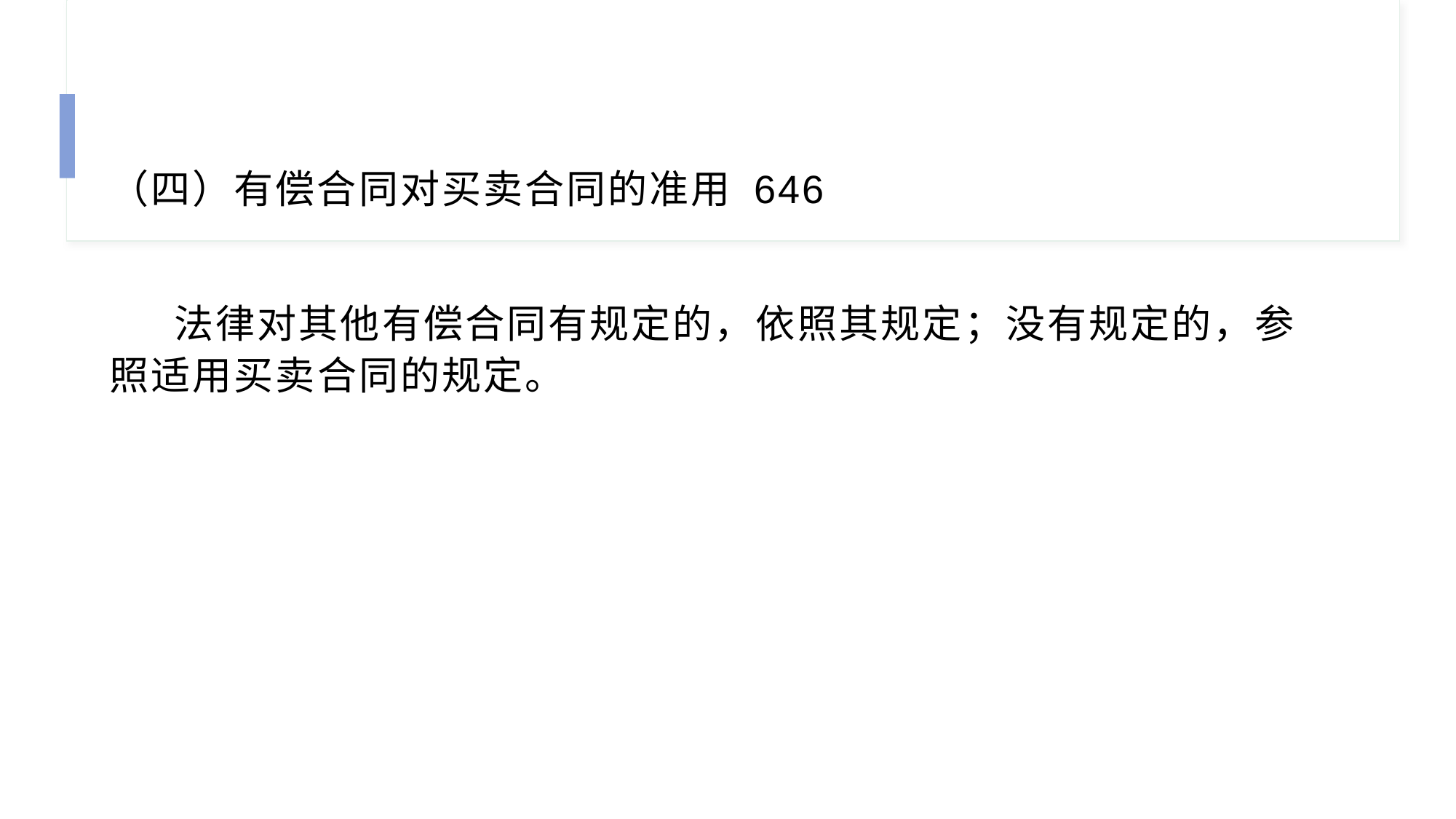

（四）有偿合同对买卖合同的准用 646

     法律对其他有偿合同有规定的，依照其规定；没有规定的，参照适用买卖合同的规定。